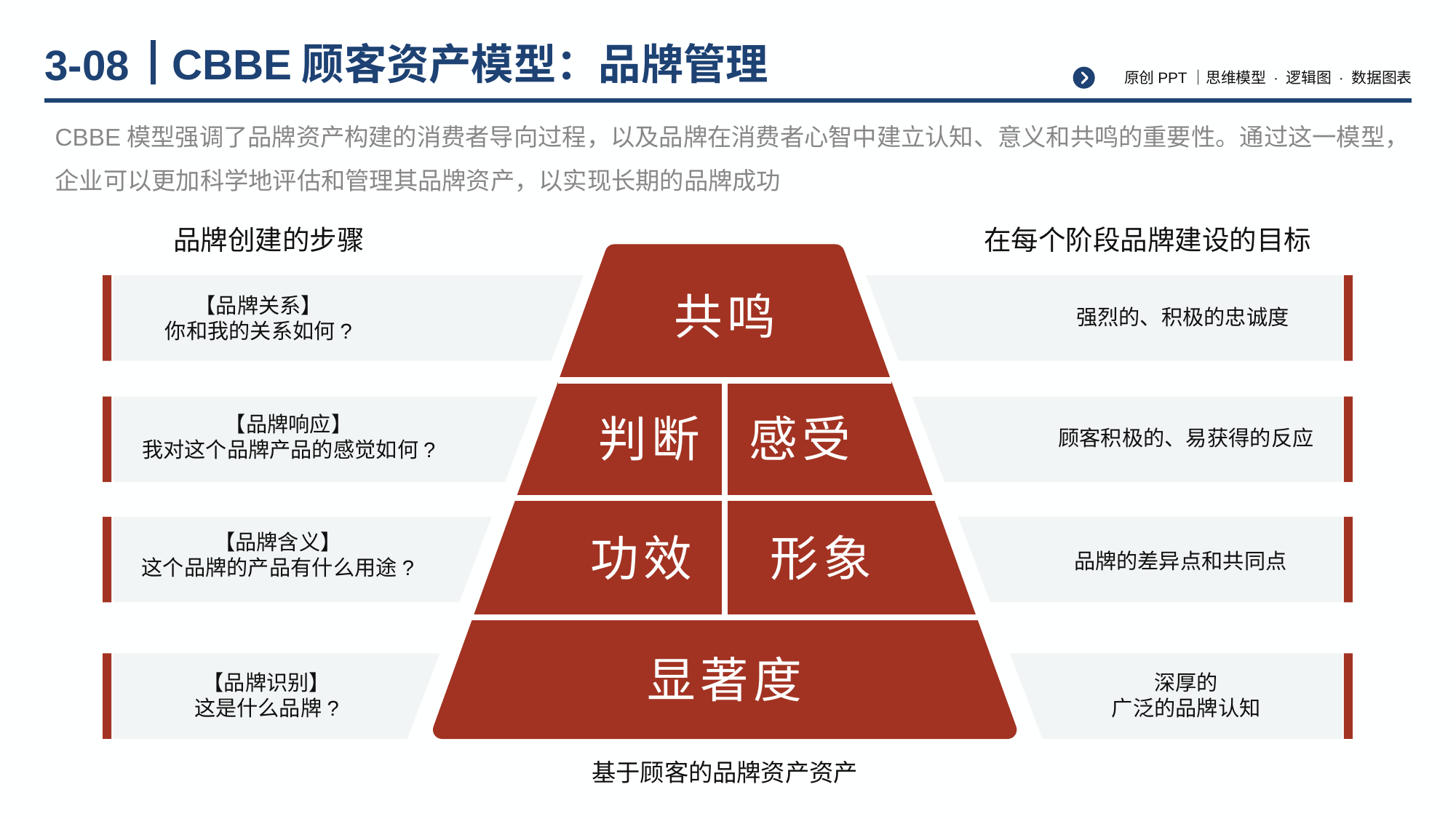

# CBBE顾客资产模型：品牌管理
3-08
CBBE模型强调了品牌资产构建的消费者导向过程，以及品牌在消费者心智中建立认知、意义和共鸣的重要性。通过这一模型，企业可以更加科学地评估和管理其品牌资产，以实现长期的品牌成功
品牌创建的步骤
在每个阶段品牌建设的目标

共鸣
【品牌关系】
你和我的关系如何?
强烈的、积极的忠诚度

判断
感受
【品牌响应】
我对这个品牌产品的感觉如何?
顾客积极的、易获得的反应

功效
形象
【品牌含义】
这个品牌的产品有什么用途?
品牌的差异点和共同点
显著度

【品牌识别】
这是什么品牌?
深厚的
广泛的品牌认知
基于顾客的品牌资产资产